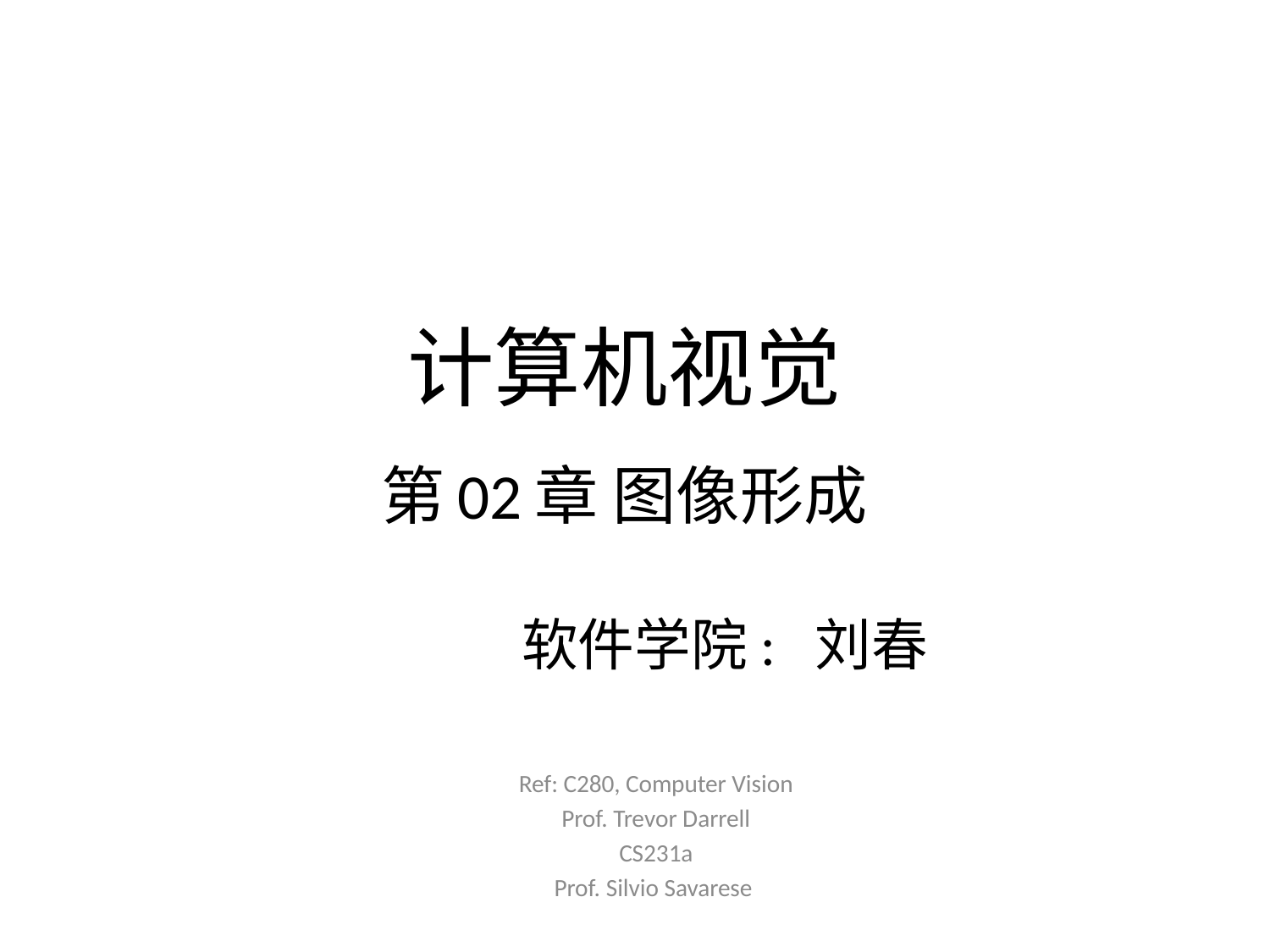

# 计算机视觉 第02章 图像形成
软件学院:  刘春

Ref: C280, Computer Vision
Prof. Trevor Darrell
CS231a
Prof. Silvio Savarese